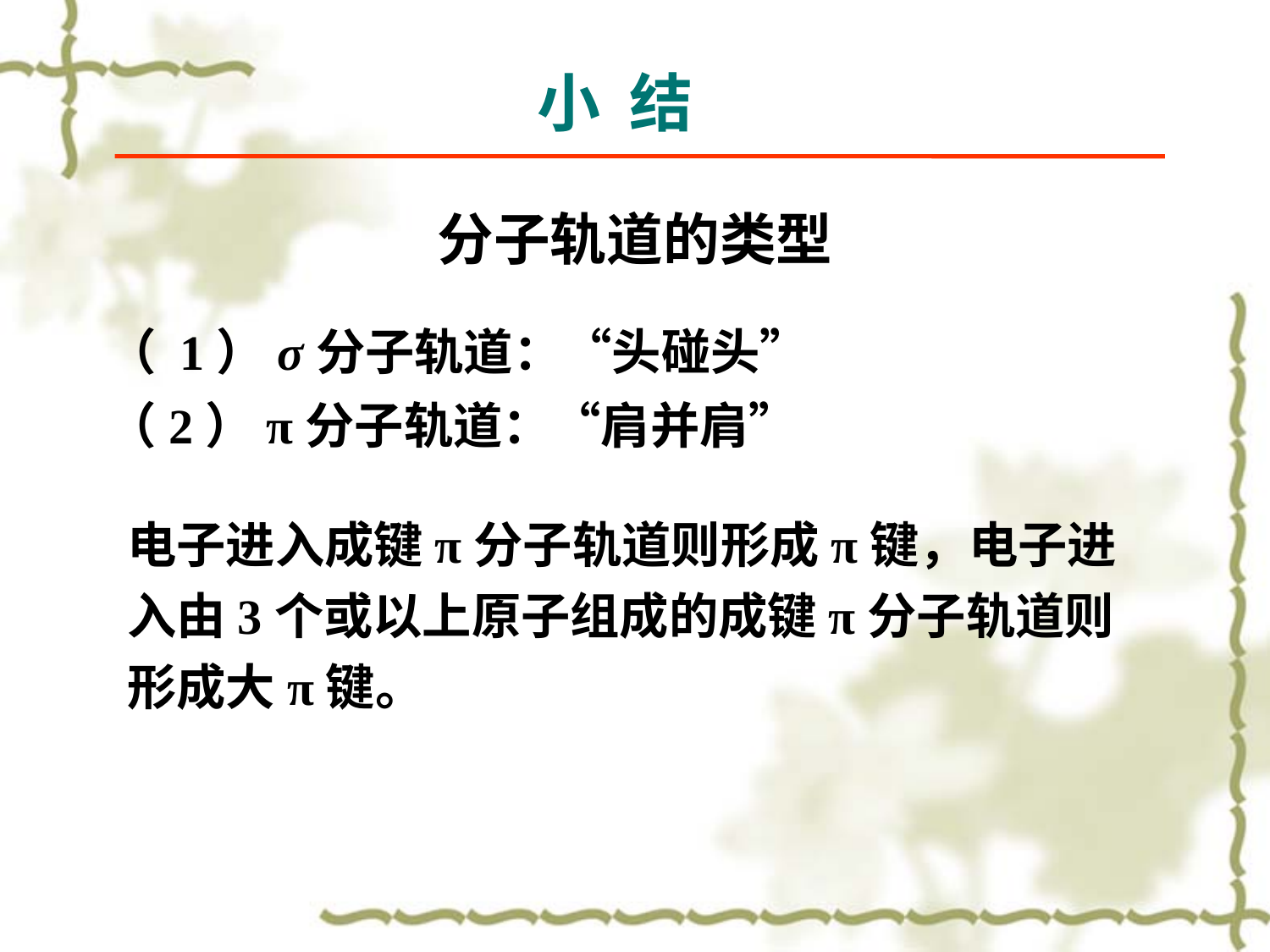

小  结

# 分子轨道的类型

（ 1）σ分子轨道：“头碰头”
（2）π分子轨道：“肩并肩”
电子进入成键π分子轨道则形成π键，电子进入由3个或以上原子组成的成键π分子轨道则形成大π键。